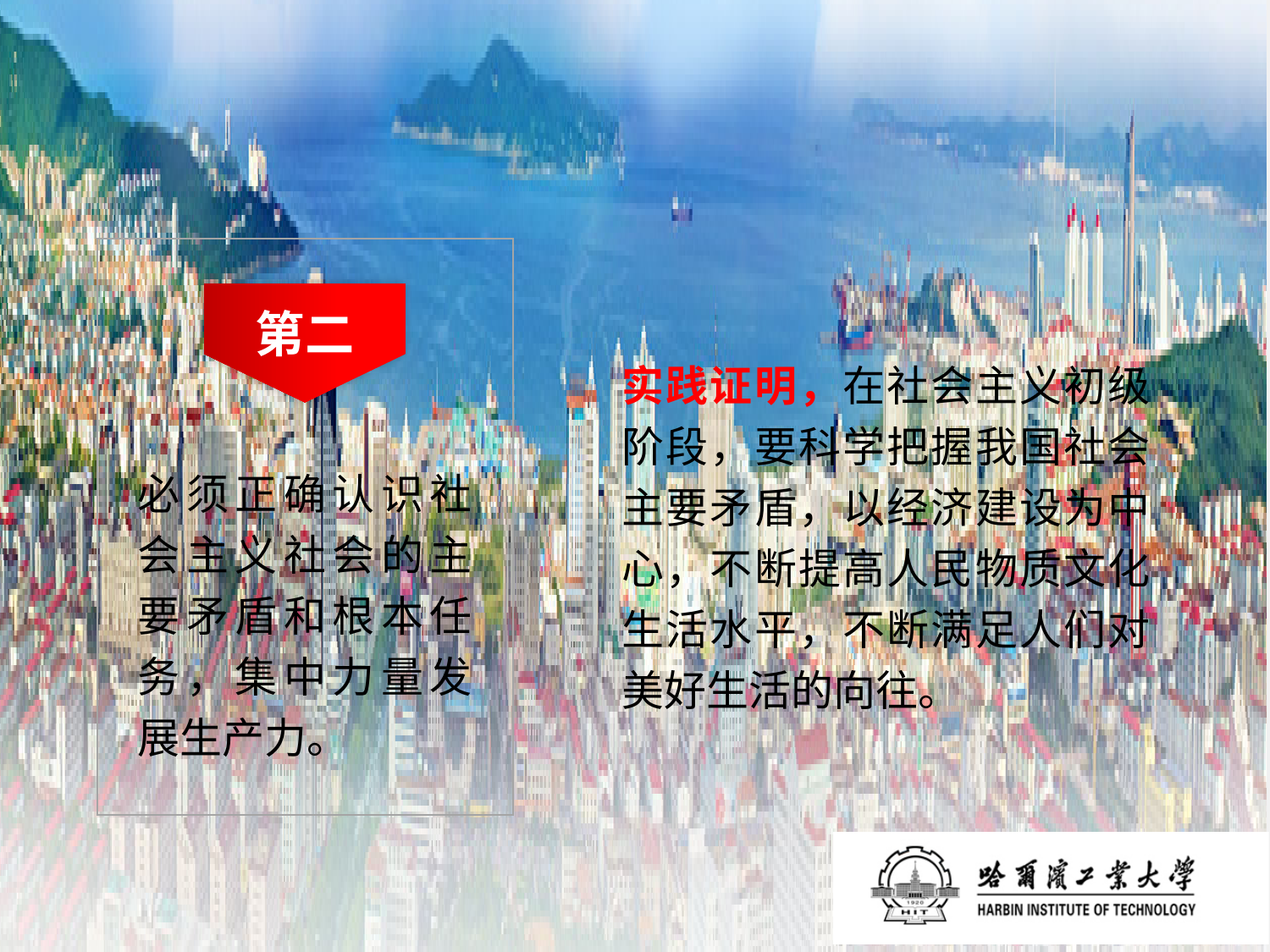

第二
实践证明，在社会主义初级阶段，要科学把握我国社会主要矛盾，以经济建设为中心，不断提高人民物质文化生活水平，不断满足人们对美好生活的向往。
必须正确认识社会主义社会的主要矛盾和根本任务，集中力量发展生产力。